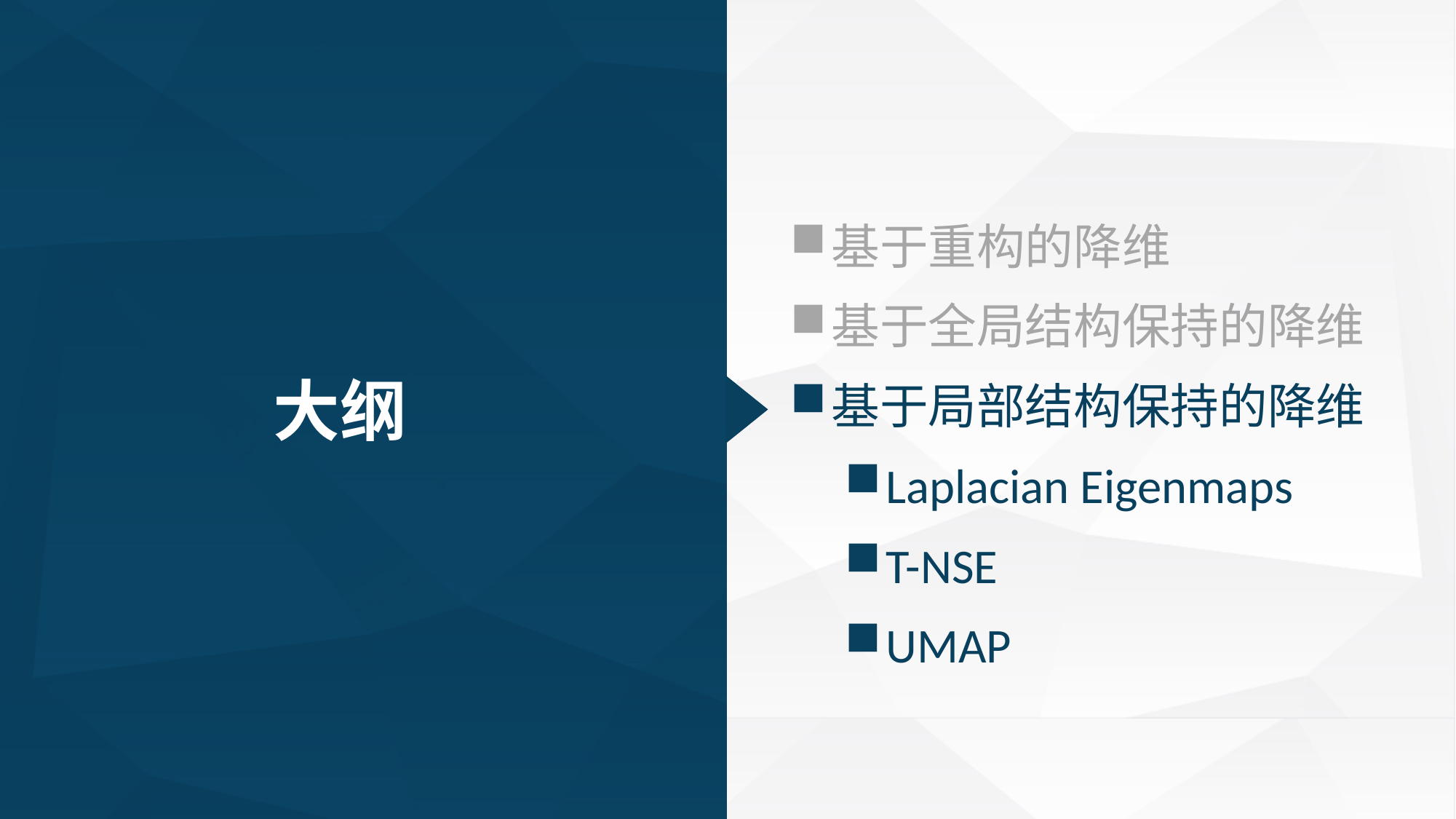

基于重构的降维
基于全局结构保持的降维
基于局部结构保持的降维
Laplacian Eigenmaps
T-NSE
UMAP
大纲